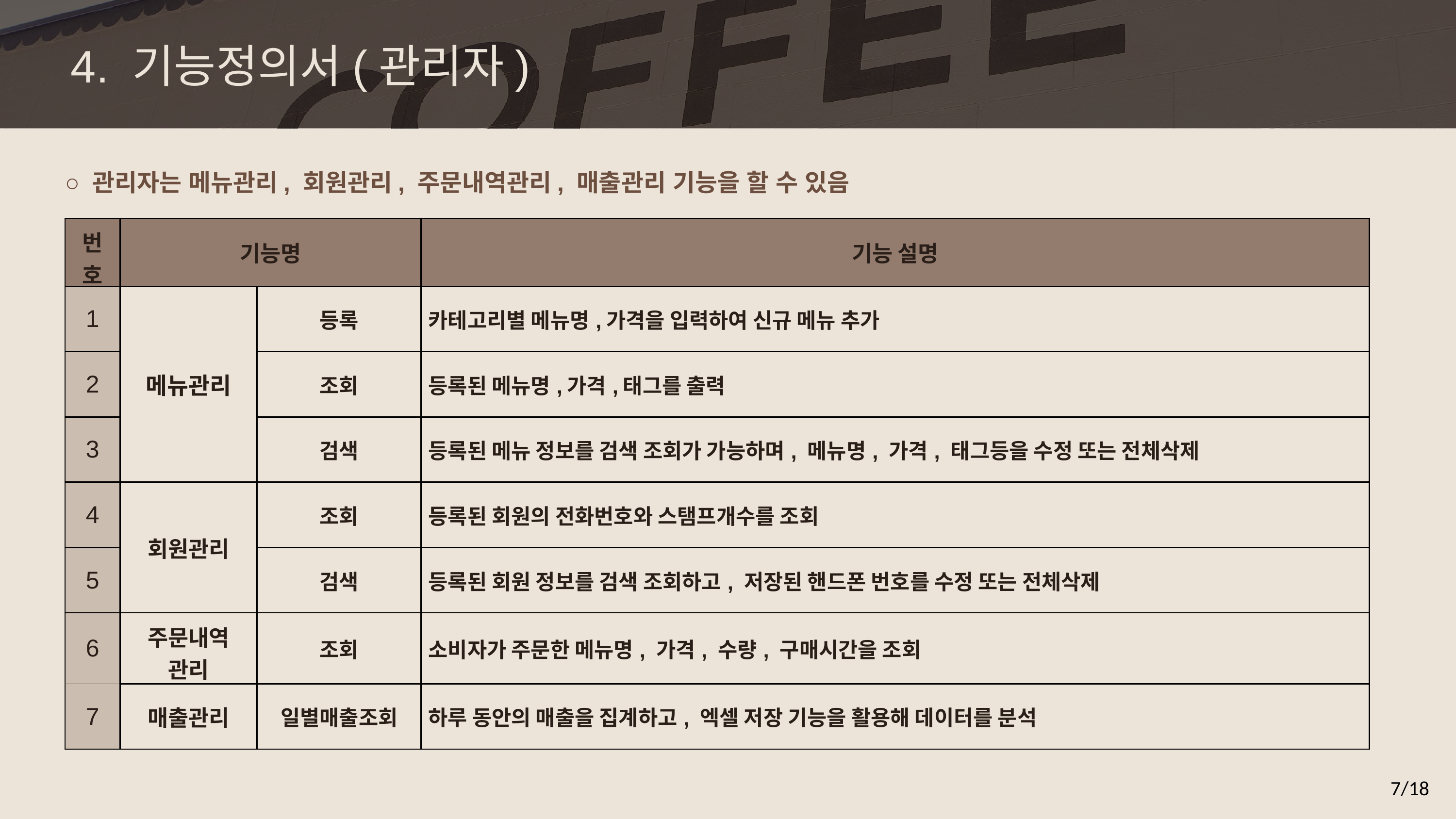

4. 기능정의서(관리자)
○ 관리자는 메뉴관리, 회원관리, 주문내역관리, 매출관리 기능을 할 수 있음
| 번호 | 기능명 |  | 기능 설명 |
| --- | --- | --- | --- |
| 1 | 메뉴관리 | 등록 | 카테고리별 메뉴명,가격을 입력하여 신규 메뉴 추가 |
| 2 |  | 조회 | 등록된 메뉴명,가격,태그를 출력 |
| 3 |  | 검색 | 등록된 메뉴 정보를 검색 조회가 가능하며, 메뉴명, 가격, 태그등을 수정 또는 전체삭제 |
| 4 | 회원관리 | 조회 | 등록된 회원의 전화번호와 스탬프개수를 조회 |
| 5 |  | 검색 | 등록된 회원 정보를 검색 조회하고, 저장된 핸드폰 번호를 수정 또는 전체삭제 |
| 6 | 주문내역 관리 | 조회 | 소비자가 주문한 메뉴명, 가격, 수량, 구매시간을 조회 |
| 7 | 매출관리 | 일별매출조회 | 하루 동안의 매출을 집계하고, 엑셀 저장 기능을 활용해 데이터를 분석 |
7/18